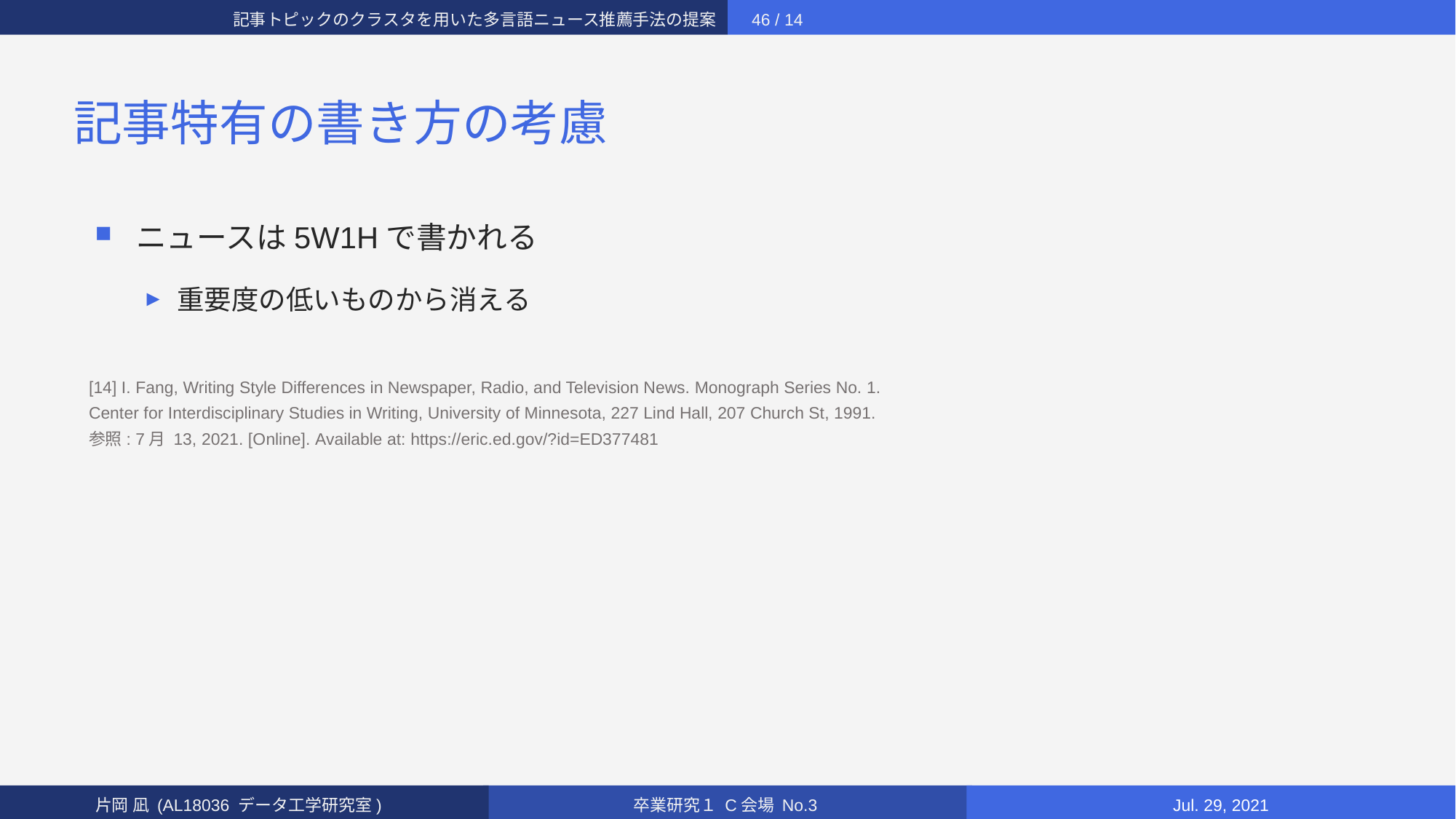

# 記事特有の書き方の考慮
 ニュースは5W1Hで書かれる
重要度の低いものから消える
[14] I. Fang, Writing Style Differences in Newspaper, Radio, and Television News. Monograph Series No. 1. Center for Interdisciplinary Studies in Writing, University of Minnesota, 227 Lind Hall, 207 Church St, 1991. 参照: 7月 13, 2021. [Online]. Available at: https://eric.ed.gov/?id=ED377481